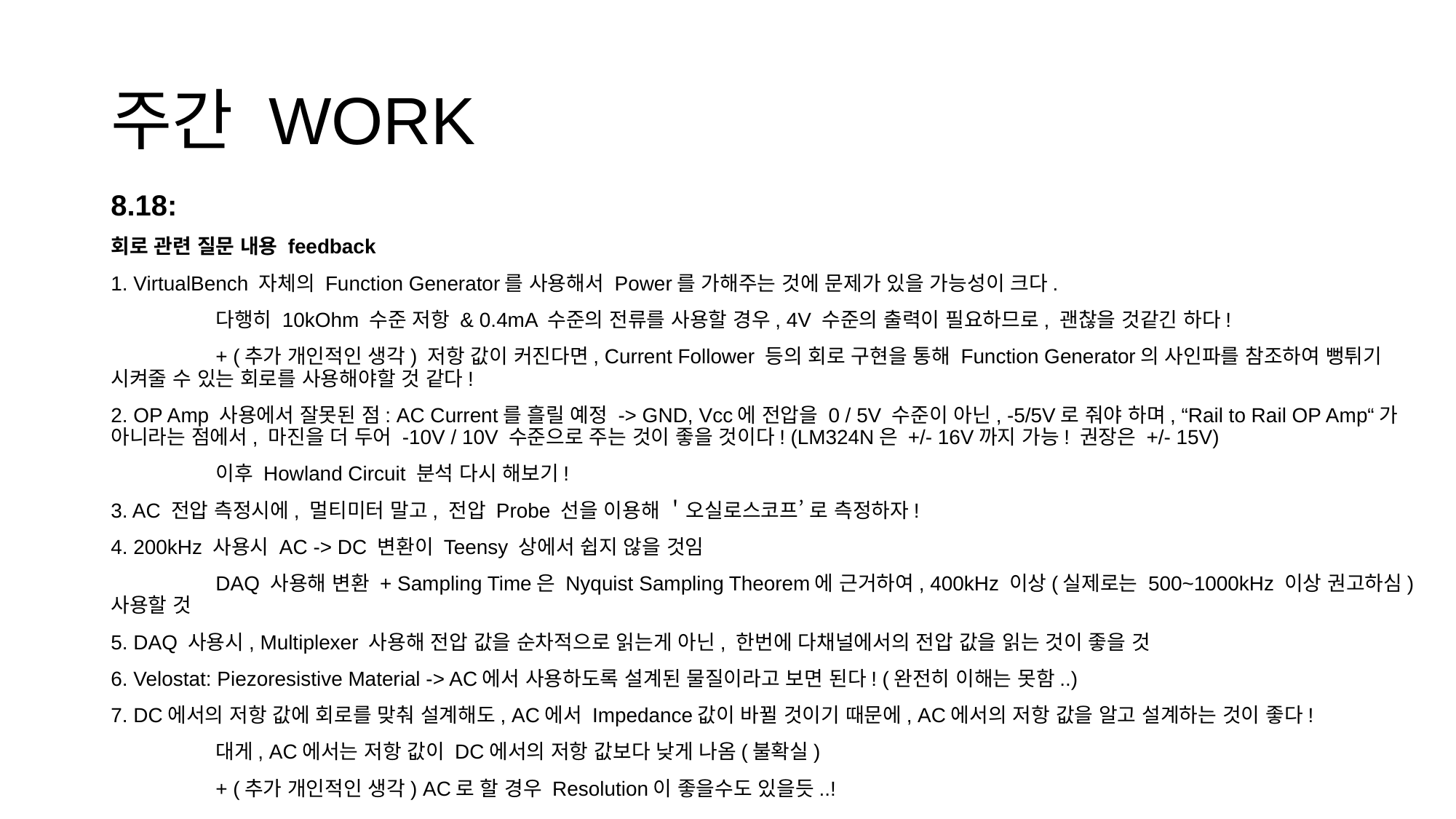

# 주간 WORK
8.18:
회로 관련 질문 내용 feedback
1. VirtualBench 자체의 Function Generator를 사용해서 Power를 가해주는 것에 문제가 있을 가능성이 크다.
	다행히 10kOhm 수준 저항 & 0.4mA 수준의 전류를 사용할 경우, 4V 수준의 출력이 필요하므로, 괜찮을 것같긴 하다!
		+ (추가 개인적인 생각) 저항 값이 커진다면, Current Follower 등의 회로 구현을 통해 Function Generator의 사인파를 참조하여 뻥튀기 시켜줄 수 있는 회로를 사용해야할 것 같다!
2. OP Amp 사용에서 잘못된 점: AC Current를 흘릴 예정 -> GND, Vcc에 전압을 0 / 5V 수준이 아닌, -5/5V로 줘야 하며, “Rail to Rail OP Amp“가 아니라는 점에서, 마진을 더 두어 -10V / 10V 수준으로 주는 것이 좋을 것이다! (LM324N은 +/- 16V까지 가능! 권장은 +/- 15V)
	이후 Howland Circuit 분석 다시 해보기!
3. AC 전압 측정시에, 멀티미터 말고, 전압 Probe 선을 이용해 ＇오실로스코프’ 로 측정하자!
4. 200kHz 사용시 AC -> DC 변환이 Teensy 상에서 쉽지 않을 것임
	DAQ 사용해 변환 + Sampling Time은 Nyquist Sampling Theorem에 근거하여, 400kHz 이상(실제로는 500~1000kHz 이상 권고하심) 사용할 것
5. DAQ 사용시, Multiplexer 사용해 전압 값을 순차적으로 읽는게 아닌, 한번에 다채널에서의 전압 값을 읽는 것이 좋을 것
6. Velostat: Piezoresistive Material -> AC에서 사용하도록 설계된 물질이라고 보면 된다! (완전히 이해는 못함..)
7. DC에서의 저항 값에 회로를 맞춰 설계해도, AC에서 Impedance값이 바뀔 것이기 때문에, AC에서의 저항 값을 알고 설계하는 것이 좋다!
	대게, AC에서는 저항 값이 DC에서의 저항 값보다 낮게 나옴(불확실)
	+ (추가 개인적인 생각) AC로 할 경우 Resolution이 좋을수도 있을듯..!